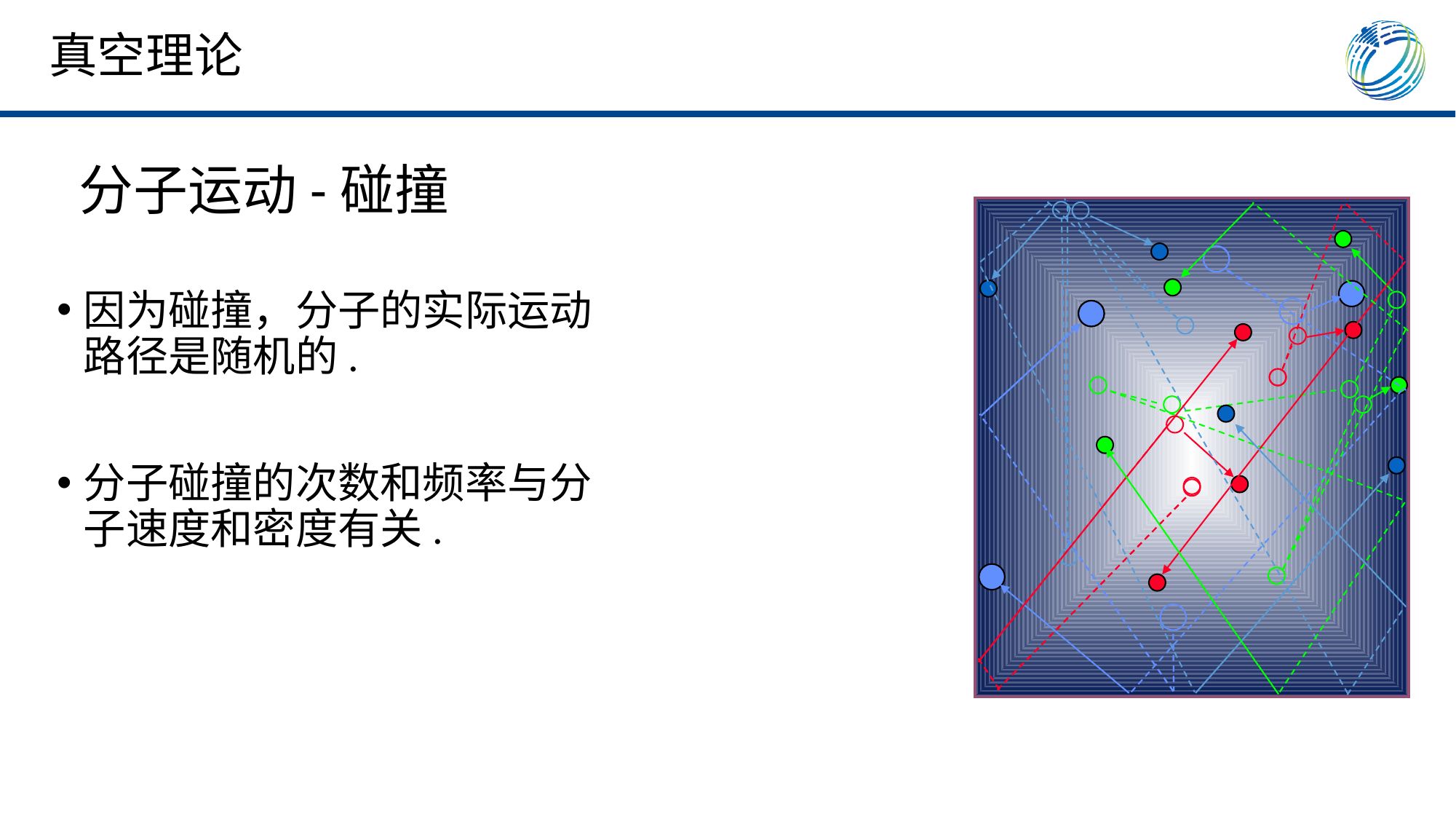

真空理论
# 分子运动-碰撞

因为碰撞，分子的实际运动路径是随机的.
分子碰撞的次数和频率与分子速度和密度有关.